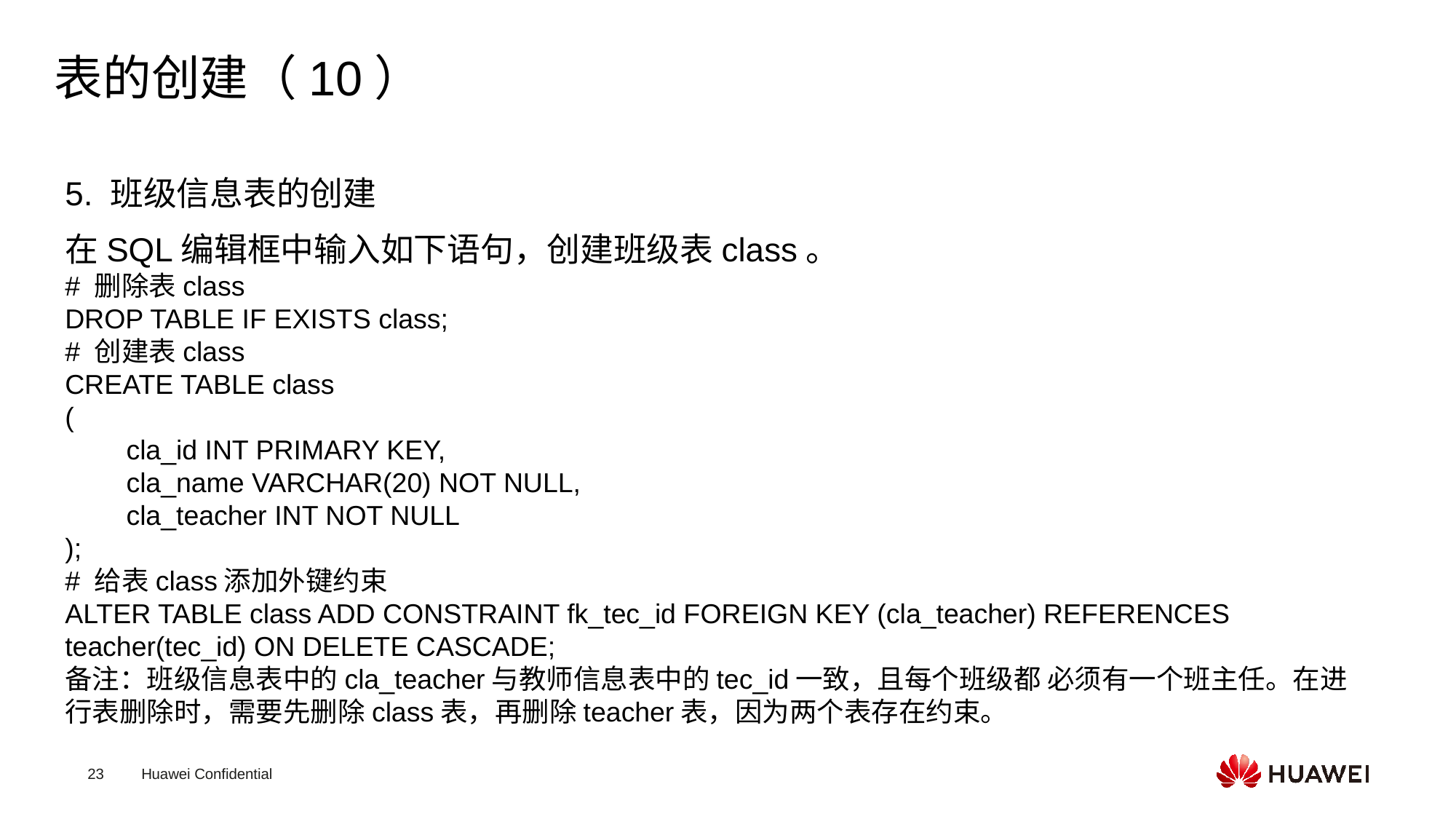

# 表的创建（10）
5. 班级信息表的创建
在SQL编辑框中输入如下语句，创建班级表class。
# 删除表class
DROP TABLE IF EXISTS class;
# 创建表class
CREATE TABLE class
(
        cla_id INT PRIMARY KEY,
        cla_name VARCHAR(20) NOT NULL,
        cla_teacher INT NOT NULL
);
# 给表class添加外键约束
ALTER TABLE class ADD CONSTRAINT fk_tec_id FOREIGN KEY (cla_teacher) REFERENCES teacher(tec_id) ON DELETE CASCADE;
备注：班级信息表中的cla_teacher与教师信息表中的tec_id一致，且每个班级都 必须有一个班主任。在进行表删除时，需要先删除class表，再删除teacher表，因为两个表存在约束。
Text
Text
Text
Text
Text
Text
Text
Text
Text
Text
Text
Text
Text
Text
Text
Text
Text
Text
Text
Text
Text
Text
Text
Text
Text
Text
Text
Text
Text
Text
Text
Text
Text
Text
Text
Text
Text
Text
Text
Text
Text
Text
Text
Text
Text
Text